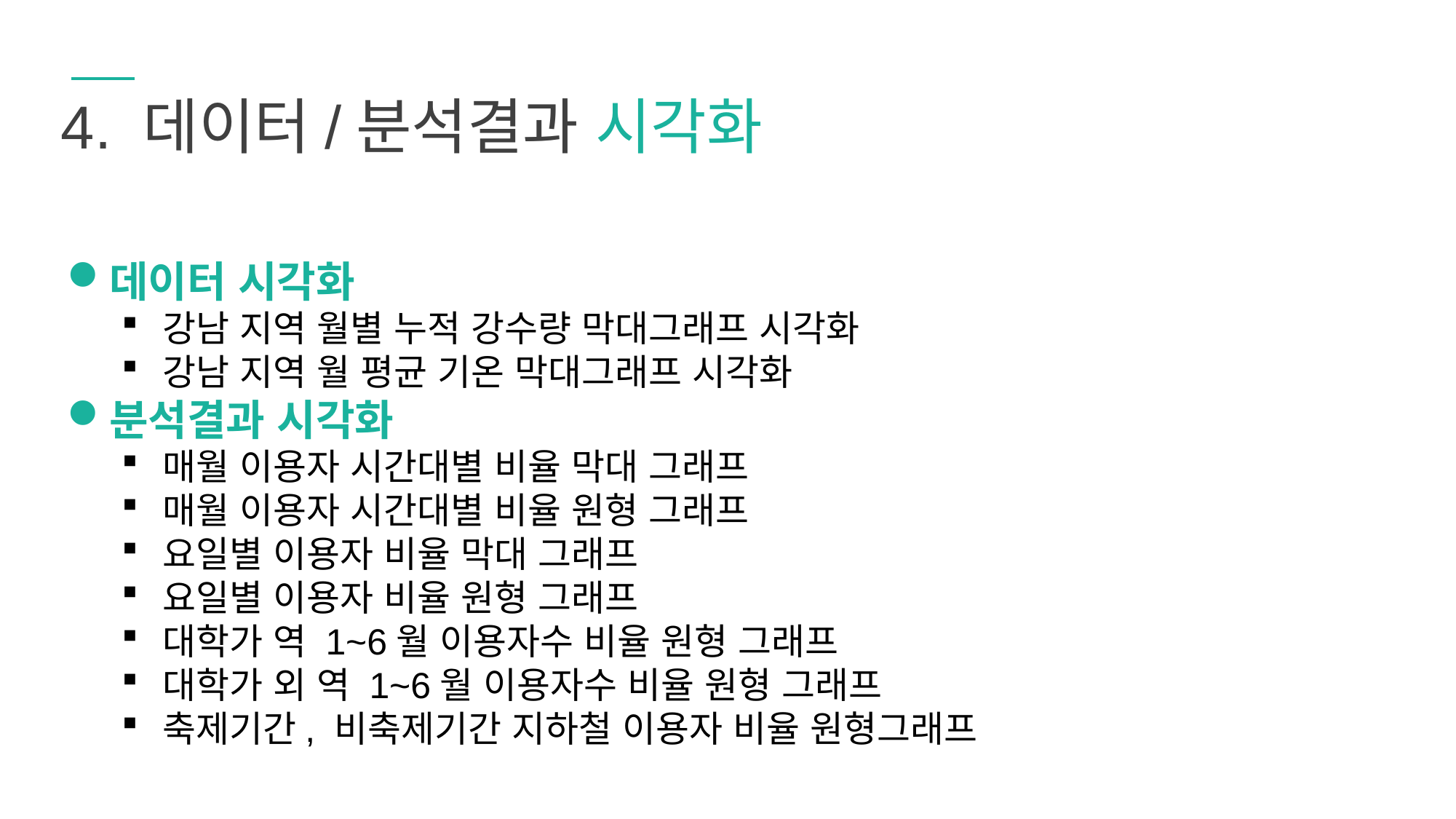

4. 데이터/분석결과 시각화
데이터 시각화
강남 지역 월별 누적 강수량 막대그래프 시각화
강남 지역 월 평균 기온 막대그래프 시각화
분석결과 시각화
매월 이용자 시간대별 비율 막대 그래프
매월 이용자 시간대별 비율 원형 그래프
요일별 이용자 비율 막대 그래프
요일별 이용자 비율 원형 그래프
대학가 역 1~6월 이용자수 비율 원형 그래프
대학가 외 역 1~6월 이용자수 비율 원형 그래프
축제기간, 비축제기간 지하철 이용자 비율 원형그래프